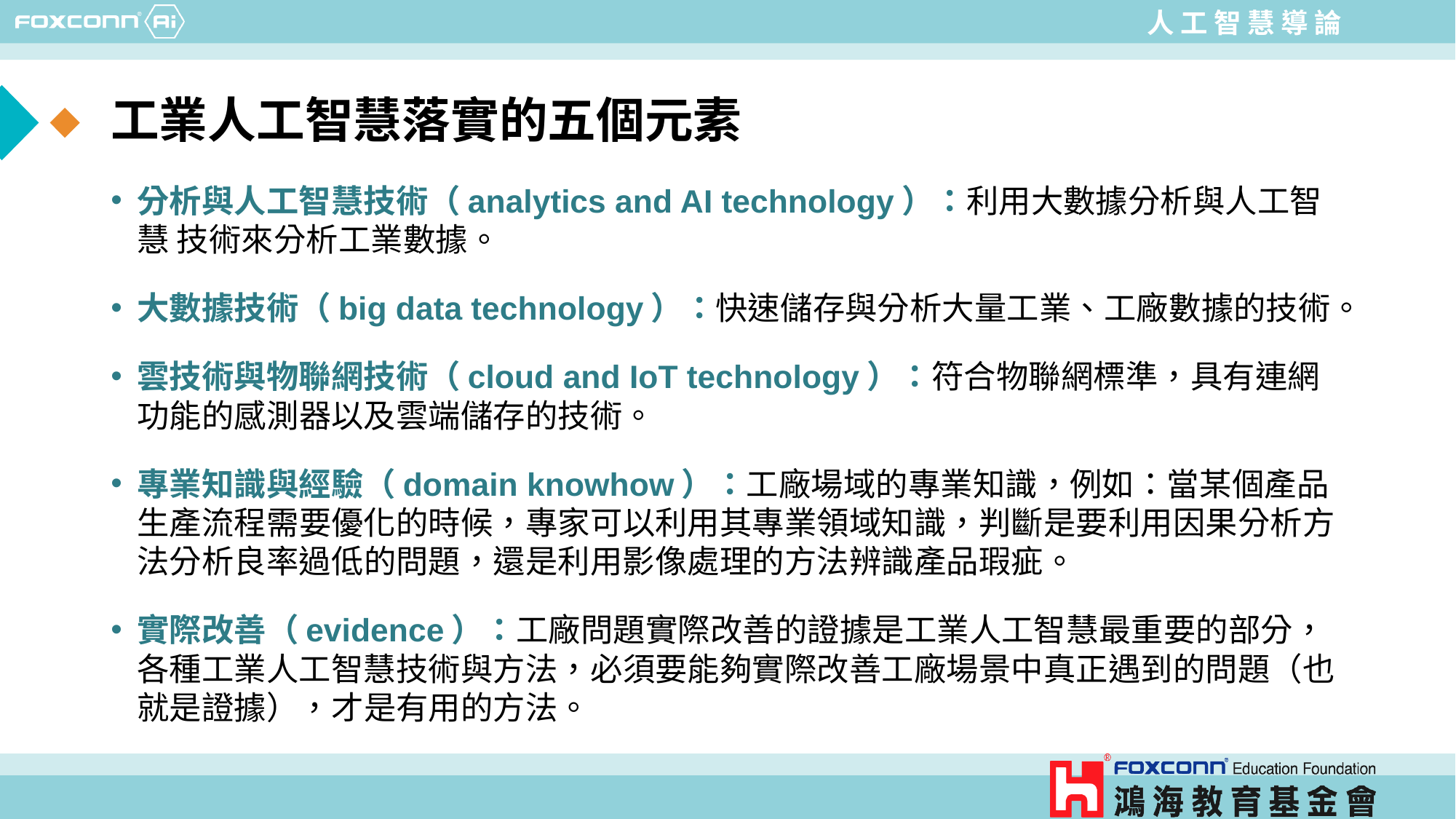

# 工業人工智慧落實的五個元素
分析與人工智慧技術（analytics and AI technology）：利用大數據分析與人工智慧 技術來分析工業數據。
大數據技術（big data technology）：快速儲存與分析大量工業、工廠數據的技術。
雲技術與物聯網技術（cloud and IoT technology）：符合物聯網標準，具有連網功能的感測器以及雲端儲存的技術。
專業知識與經驗（domain knowhow）：工廠場域的專業知識，例如：當某個產品生產流程需要優化的時候，專家可以利用其專業領域知識，判斷是要利用因果分析方法分析良率過低的問題，還是利用影像處理的方法辨識產品瑕疵。
實際改善（evidence）：工廠問題實際改善的證據是工業人工智慧最重要的部分，各種工業人工智慧技術與方法，必須要能夠實際改善工廠場景中真正遇到的問題（也就是證據），才是有用的方法。